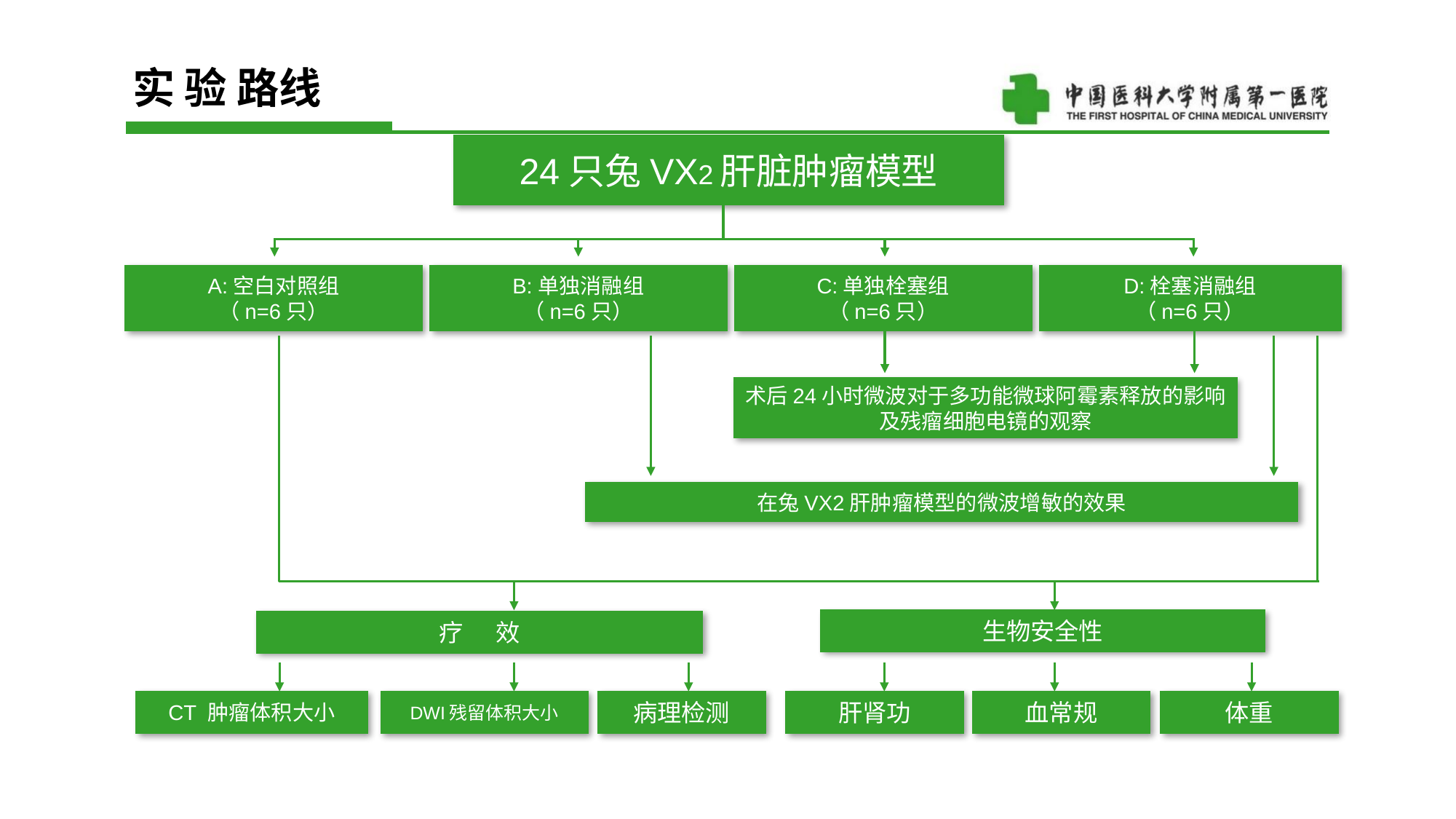

实 验 路线
24只兔VX2肝脏肿瘤模型
A:空白对照组
（n=6只）
B:单独消融组
（n=6只）
C:单独栓塞组
（n=6只）
D:栓塞消融组
（n=6只）
术后24小时微波对于多功能微球阿霉素释放的影响及残瘤细胞电镜的观察
在兔VX2肝肿瘤模型的微波增敏的效果
生物安全性
疗      效
CT 肿瘤体积大小
DWI残留体积大小
病理检测
肝肾功
血常规
体重